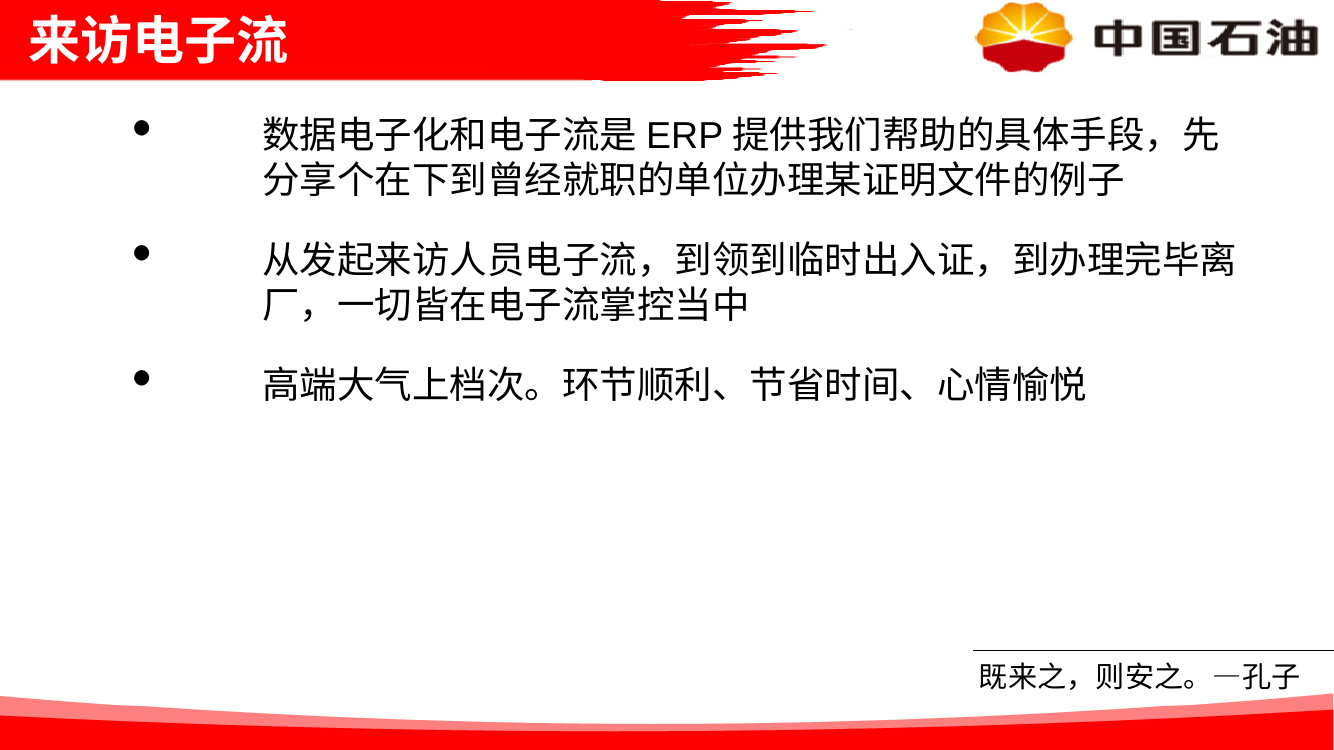

# 来访电子流
数据电子化和电子流是ERP提供我们帮助的具体手段，先分享个在下到曾经就职的单位办理某证明文件的例子
从发起来访人员电子流，到领到临时出入证，到办理完毕离厂，一切皆在电子流掌控当中
高端大气上档次。环节顺利、节省时间、心情愉悦
既来之，则安之。—孔子